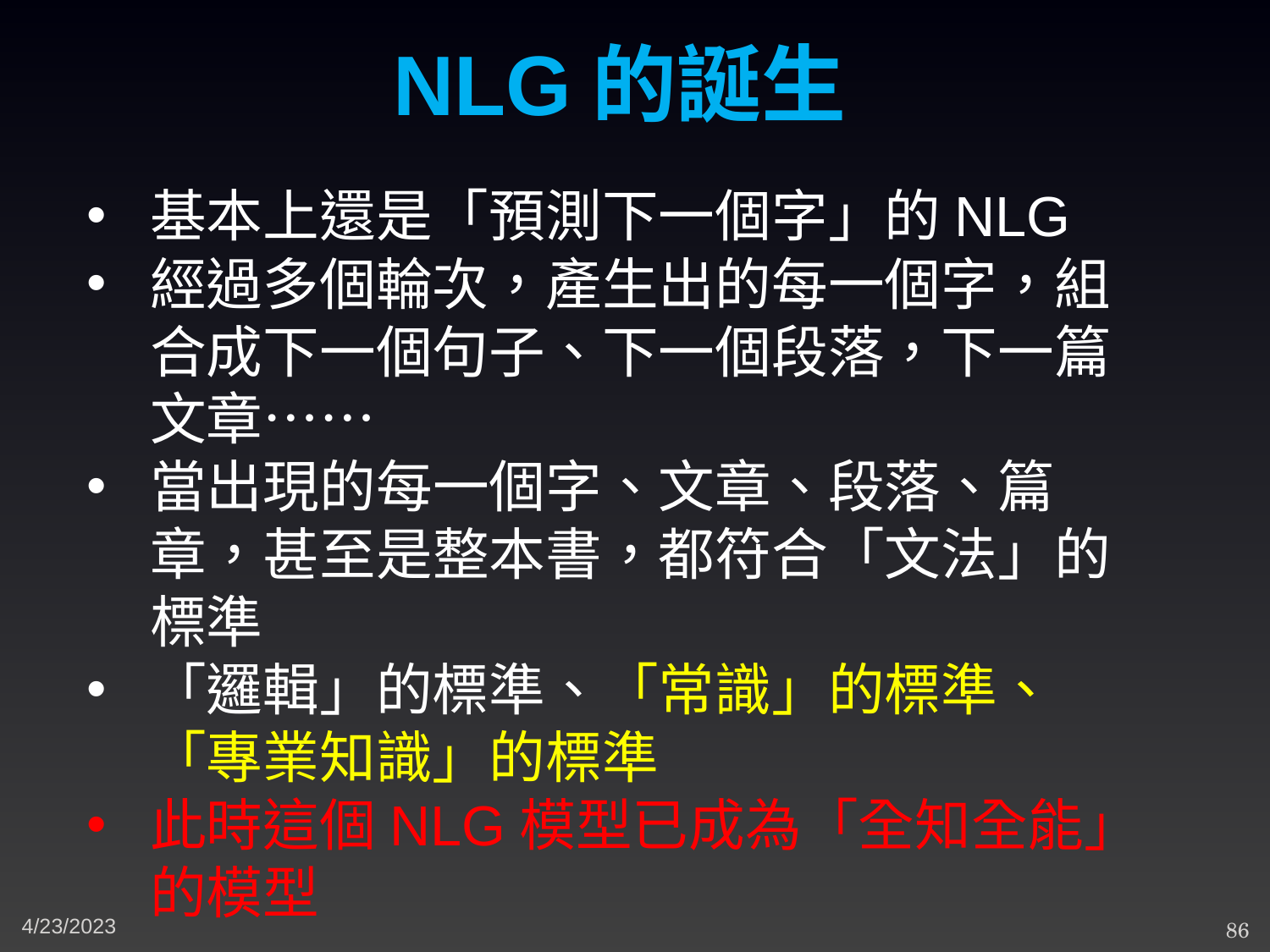

NLG的誕生
基本上還是「預測下一個字」的NLG
經過多個輪次，產生出的每一個字，組合成下一個句子、下一個段落，下一篇文章……
當出現的每一個字、文章、段落、篇章，甚至是整本書，都符合「文法」的標準
「邏輯」的標準、「常識」的標準、「專業知識」的標準
此時這個NLG模型已成為「全知全能」的模型

4/23/2023
86